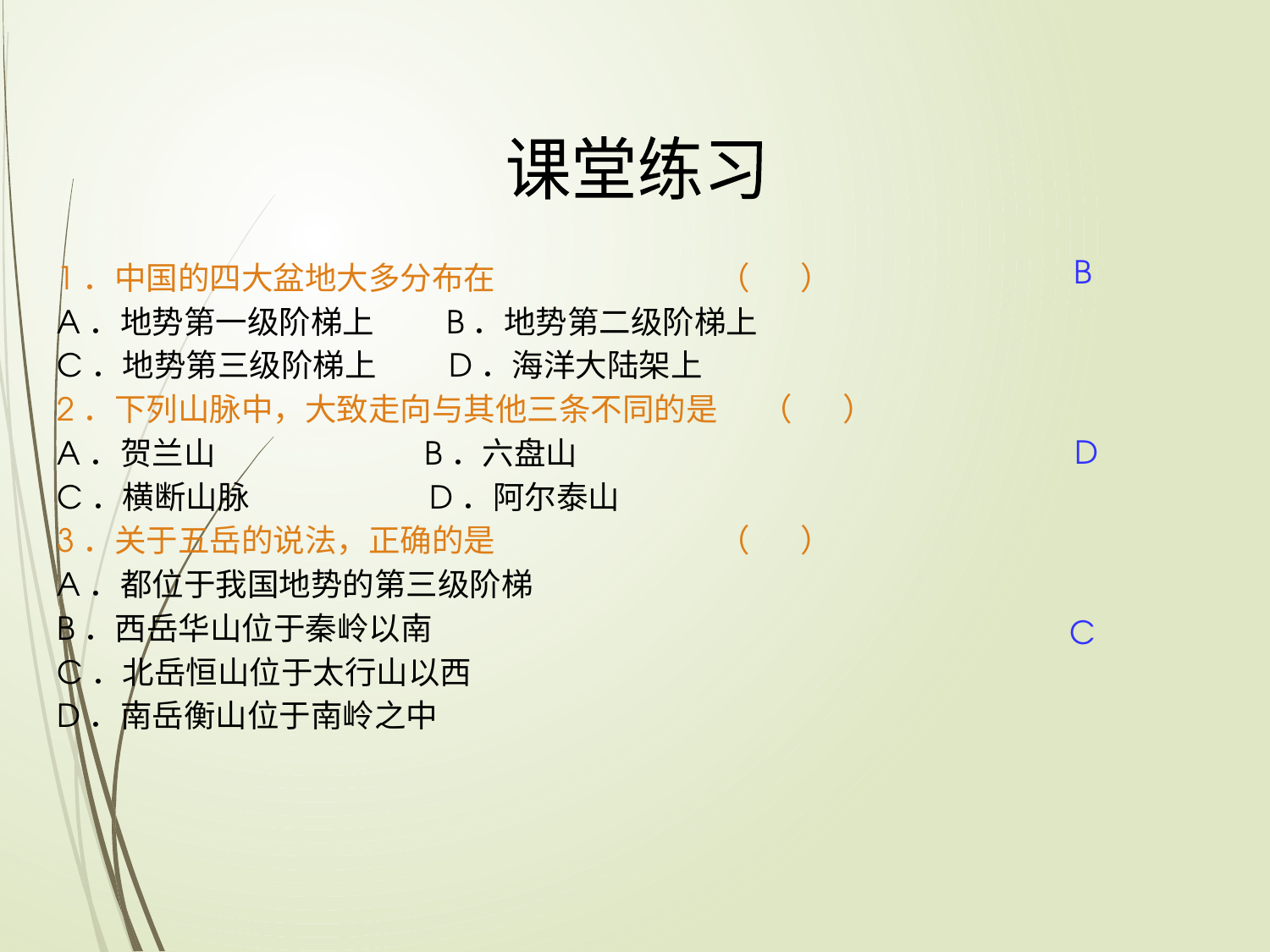

课堂练习
1．中国的四大盆地大多分布在                               （       ）
A．地势第一级阶梯上         B．地势第二级阶梯上
C．地势第三级阶梯上         D．海洋大陆架上
2．下列山脉中，大致走向与其他三条不同的是      （       ）
A．贺兰山                            B．六盘山
C．横断山脉                        D．阿尔泰山
3．关于五岳的说法，正确的是                               （       ）
A．都位于我国地势的第三级阶梯
B．西岳华山位于秦岭以南
C．北岳恒山位于太行山以西
D．南岳衡山位于南岭之中
B
D
C